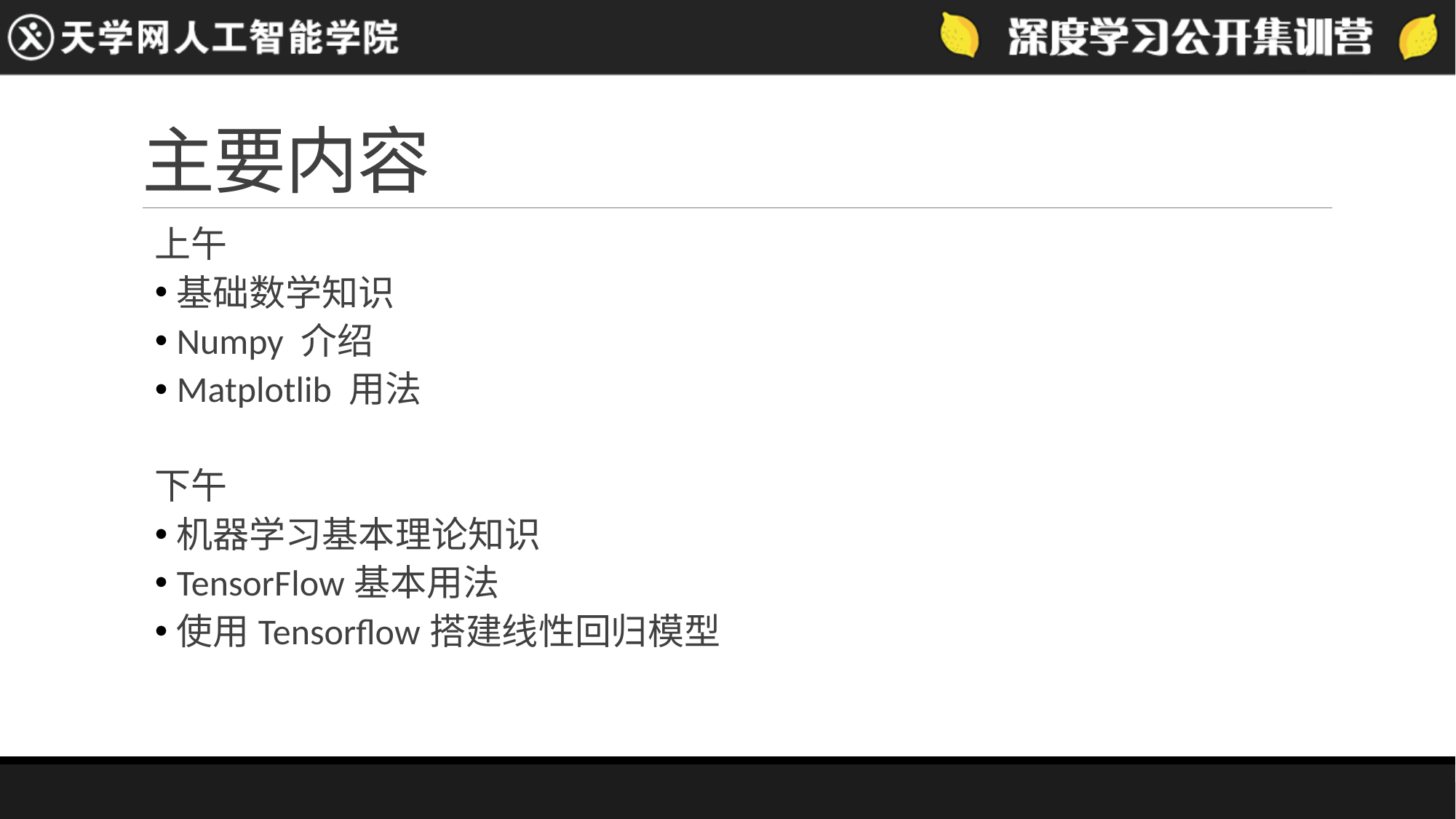

# 主要内容
上午
基础数学知识
Numpy 介绍
Matplotlib 用法

下午
机器学习基本理论知识
TensorFlow基本用法
使用Tensorflow搭建线性回归模型